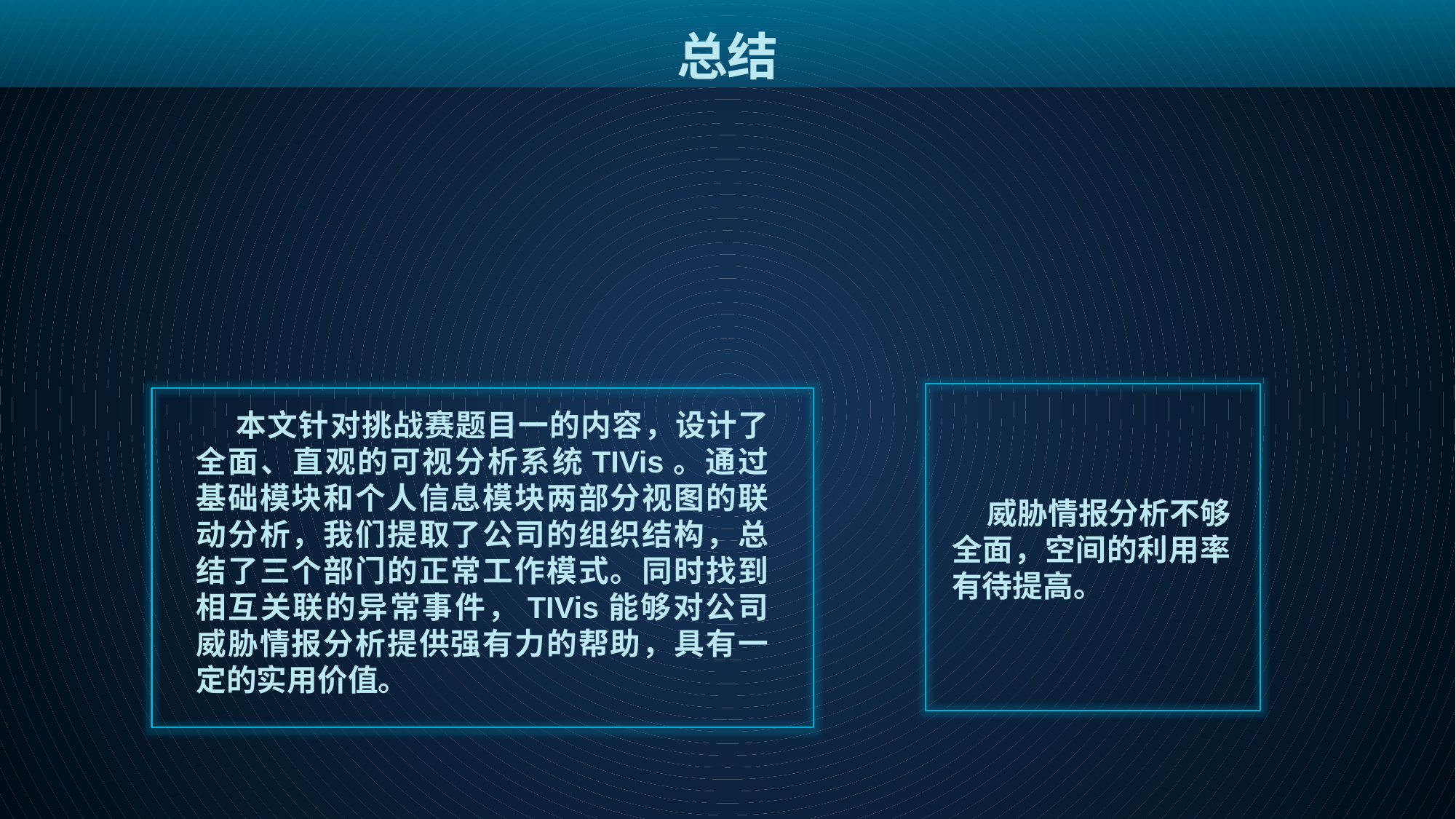

总结

优势

不足

    本文针对挑战赛题目一的内容，设计了全面、直观的可视分析系统TIVis。通过基础模块和个人信息模块两部分视图的联动分析，我们提取了公司的组织结构，总结了三个部门的正常工作模式。同时找到相互关联的异常事件，TIVis能够对公司威胁情报分析提供强有力的帮助，具有一定的实用价值。
    威胁情报分析不够全面，空间的利用率有待提高。